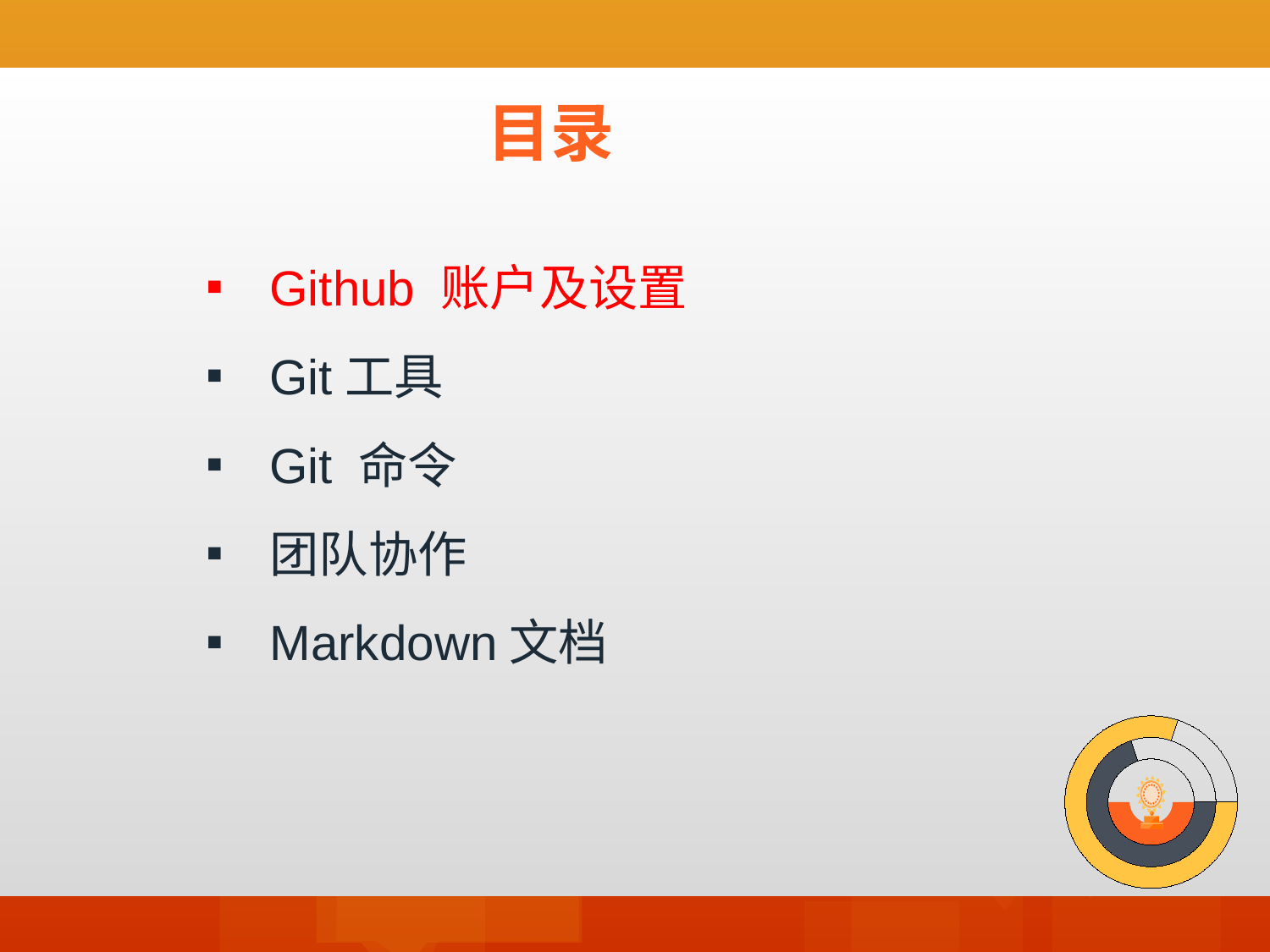

目录
Github 账户及设置
Git工具
Git 命令
团队协作
Markdown文档

### Chart

| Category | 列0 | 列1 | 列2 |
|---|---|---|---|
| 第一季度 | 5.0 | 7.0 | 8.0 |